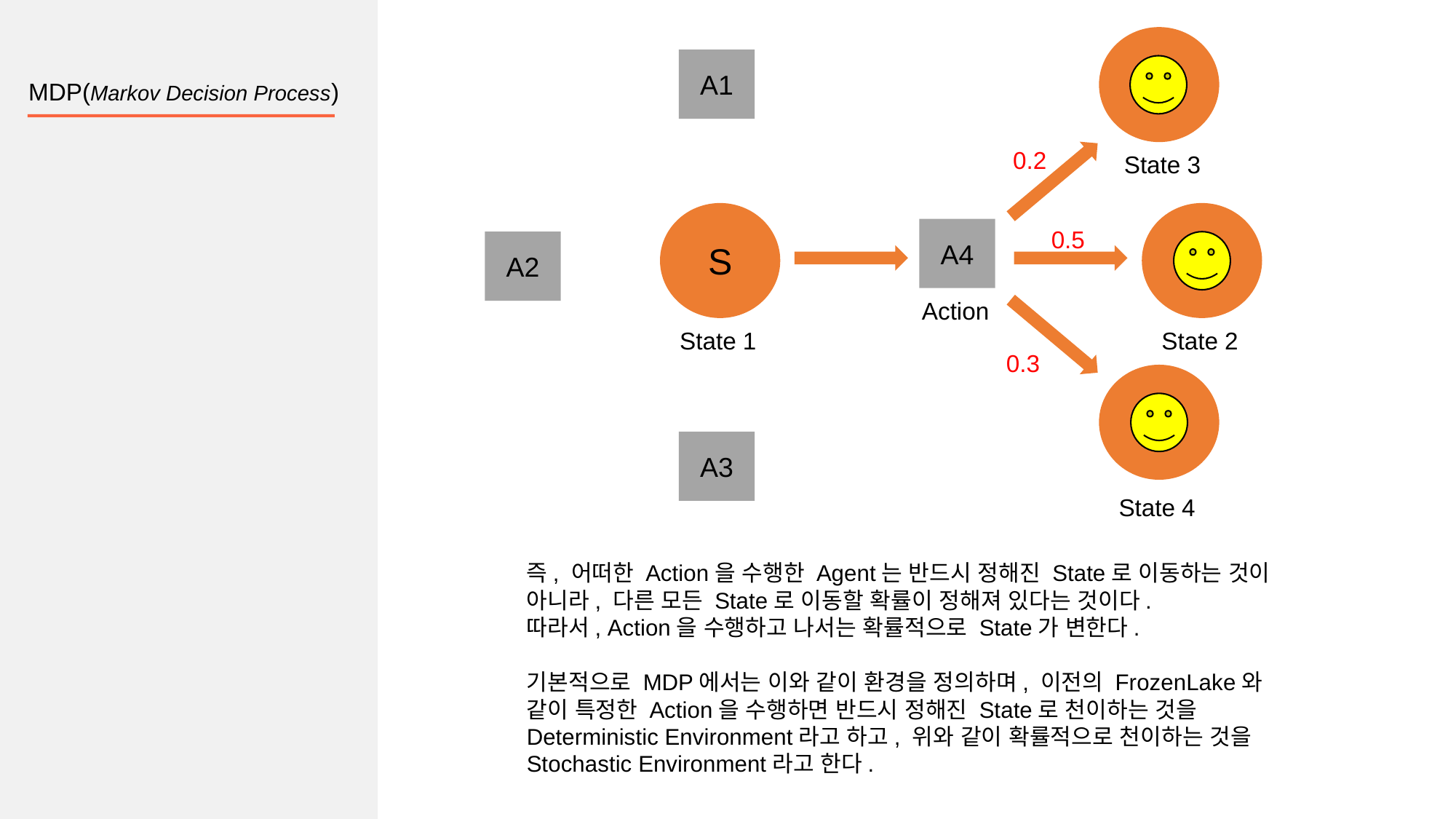

S`
A1

MDP(Markov Decision Process)

0.2
State 3

S`
S
A4
0.5
A2

Action
State 2
State 1

0.3
S`

A3
State 4
즉, 어떠한 Action을 수행한 Agent는 반드시 정해진 State로 이동하는 것이
아니라, 다른 모든 State로 이동할 확률이 정해져 있다는 것이다.
따라서, Action을 수행하고 나서는 확률적으로 State가 변한다.

기본적으로 MDP에서는 이와 같이 환경을 정의하며, 이전의 FrozenLake와
같이 특정한 Action을 수행하면 반드시 정해진 State로 천이하는 것을
Deterministic Environment라고 하고, 위와 같이 확률적으로 천이하는 것을
Stochastic Environment라고 한다.